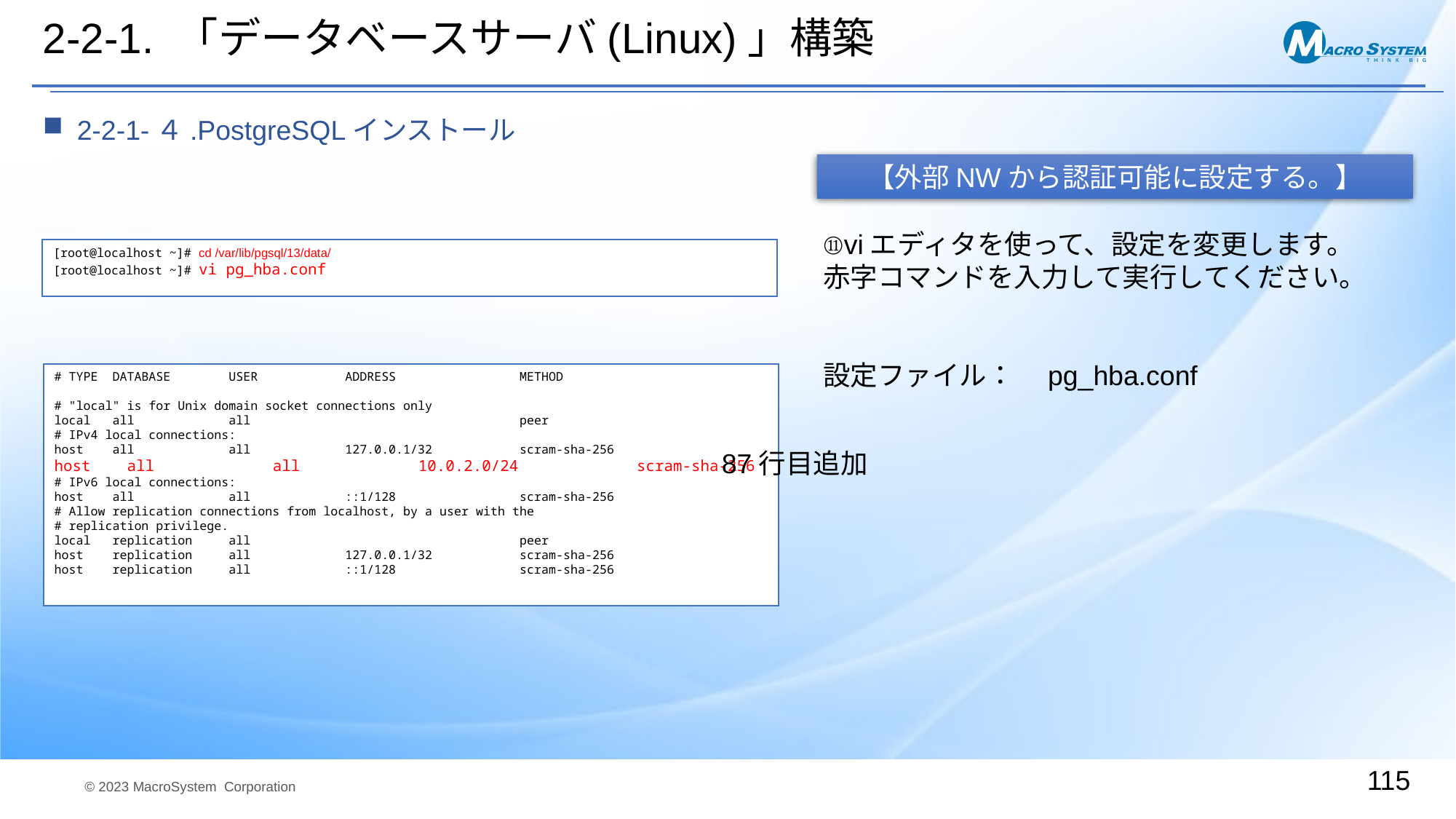

# 2-2-1. 「データベースサーバ(Linux)」構築
2-2-1-４.PostgreSQLインストール
【外部NWから認証可能に設定する。】
⑪viエディタを使って、設定を変更します。
赤字コマンドを入力して実行してください。

設定ファイル：　pg_hba.conf
[root@localhost ~]# cd /var/lib/pgsql/13/data/
[root@localhost ~]# vi pg_hba.conf

# TYPE  DATABASE        USER            ADDRESS                 METHOD

# "local" is for Unix domain socket connections only
local   all             all                                     peer
# IPv4 local connections:
host    all             all             127.0.0.1/32            scram-sha-256
host    all             all             10.0.2.0/24             scram-sha-256
# IPv6 local connections:
host    all             all             ::1/128                 scram-sha-256
# Allow replication connections from localhost, by a user with the
# replication privilege.
local   replication     all                                     peer
host    replication     all             127.0.0.1/32            scram-sha-256
host    replication     all             ::1/128                 scram-sha-256
87行目追加